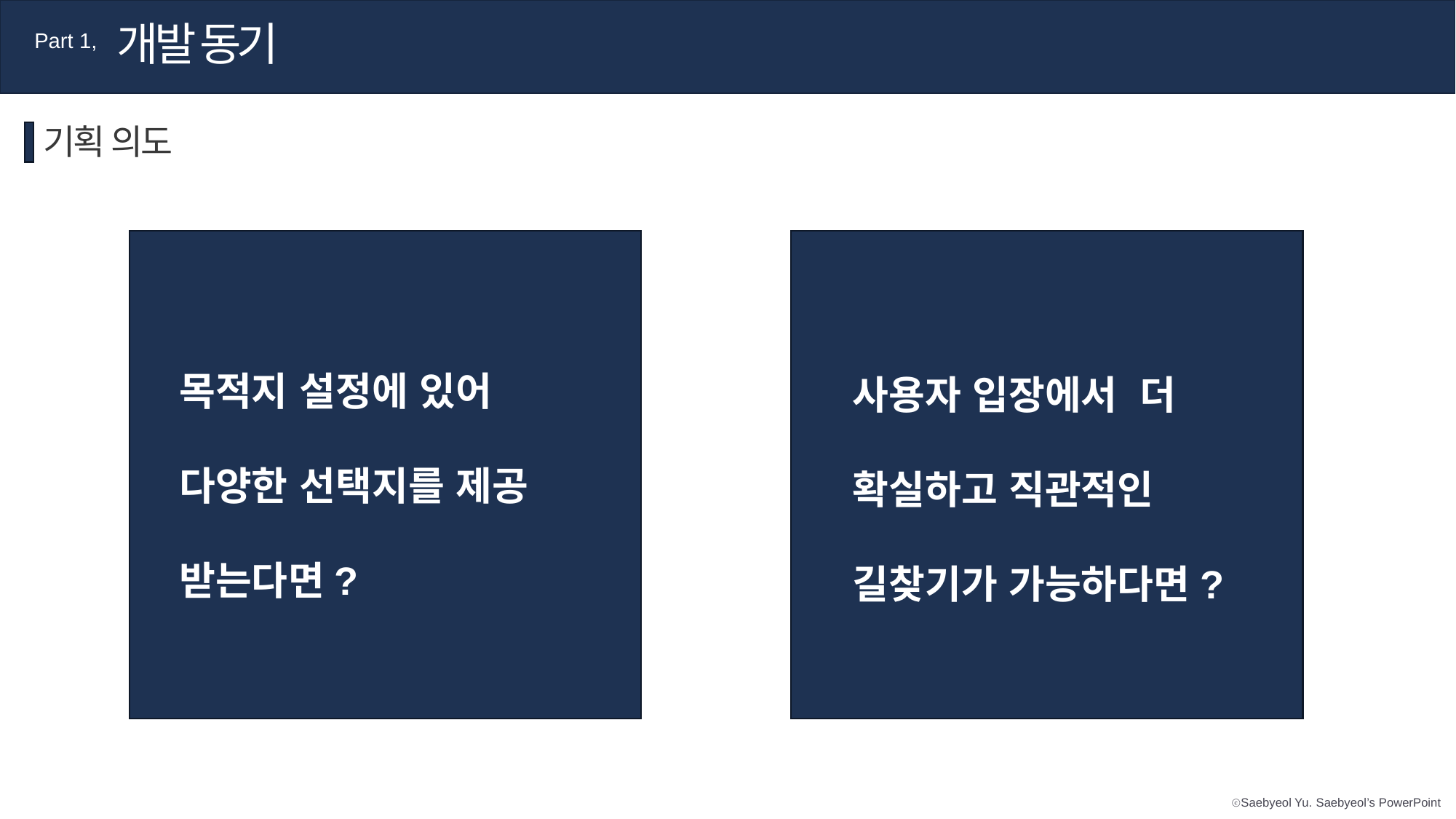

개발 동기
Part 1,
기획 의도

목적지 설정에 있어 다양한 선택지를 제공 받는다면?
사용자 입장에서  더 확실하고 직관적인
길찾기가 가능하다면?